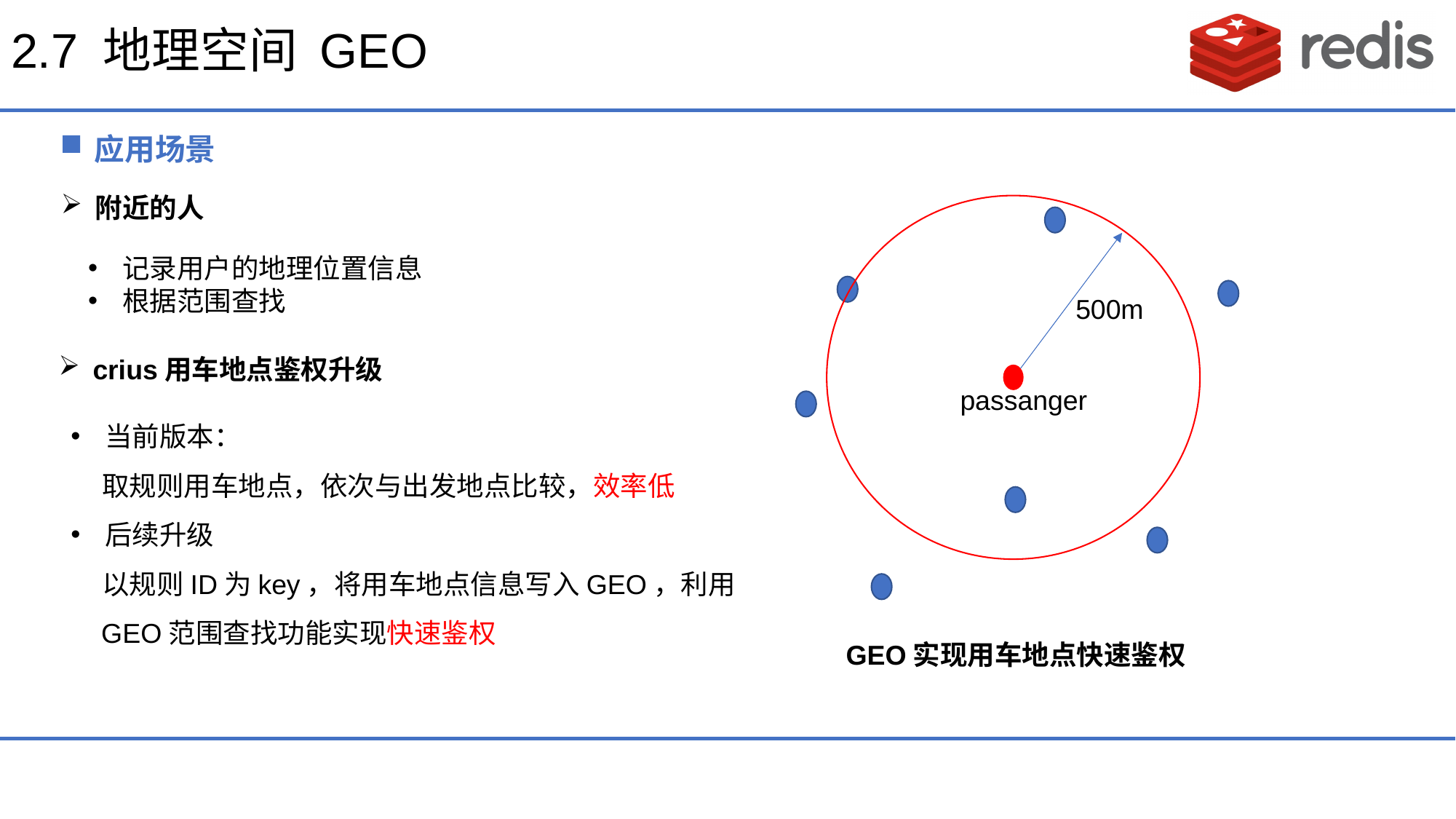

# 2.7 地理空间 GEO
应用场景
附近的人

记录用户的地理位置信息
根据范围查找

500m
crius用车地点鉴权升级

passanger

当前版本：
    取规则用车地点，依次与出发地点比较，效率低
后续升级
    以规则ID为key，将用车地点信息写入GEO，利用
    GEO范围查找功能实现快速鉴权

GEO实现用车地点快速鉴权